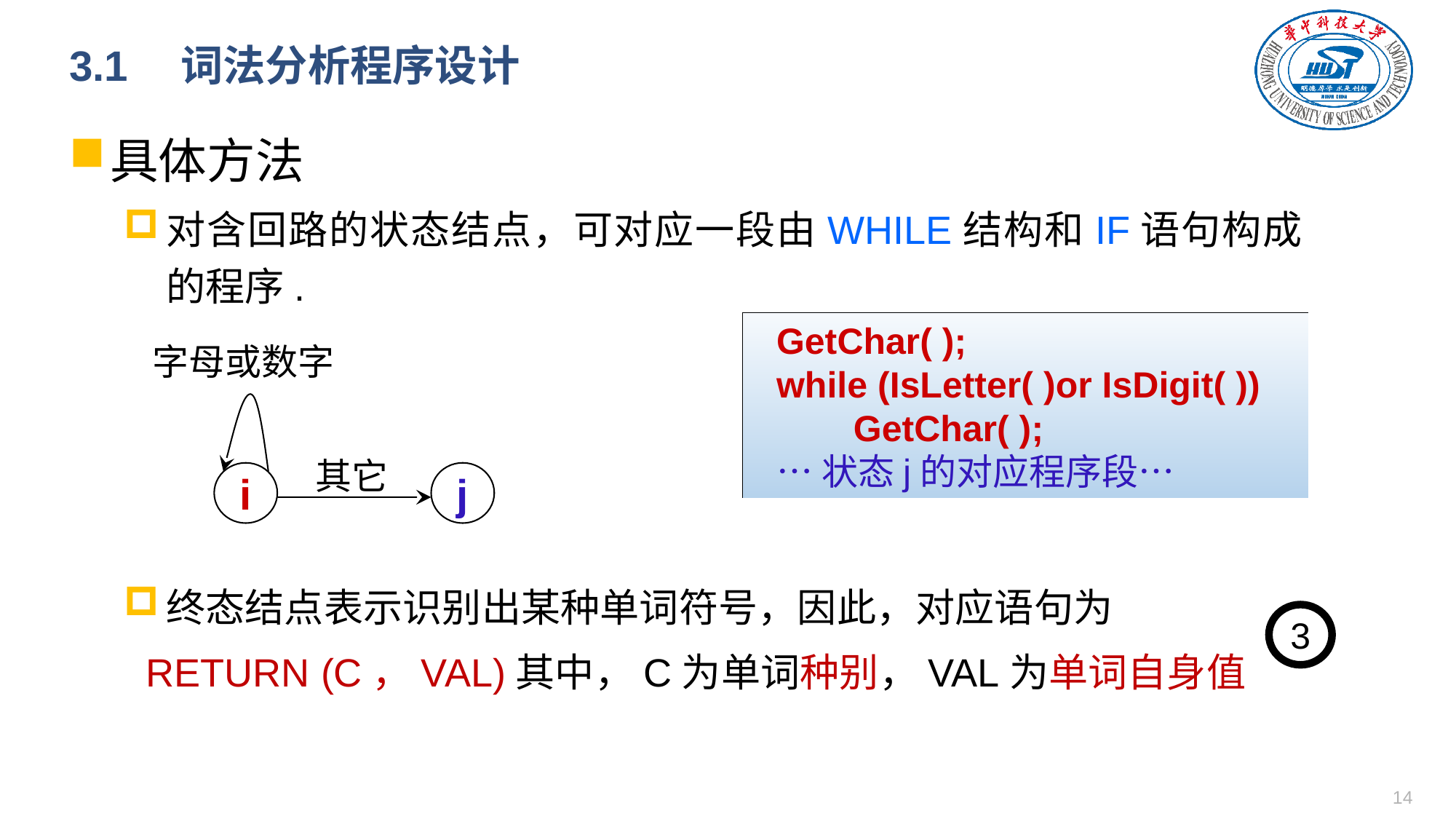

# 3.1　词法分析程序设计
具体方法
对含回路的状态结点，可对应一段由WHILE结构和IF语句构成的程序.

终态结点表示识别出某种单词符号，因此，对应语句为
  RETURN (C，VAL)其中，C为单词种别，VAL为单词自身值

GetChar( );
while (IsLetter( )or IsDigit( ))
	GetChar( );
…状态j的对应程序段…
字母或数字

其它
i
j

3
14